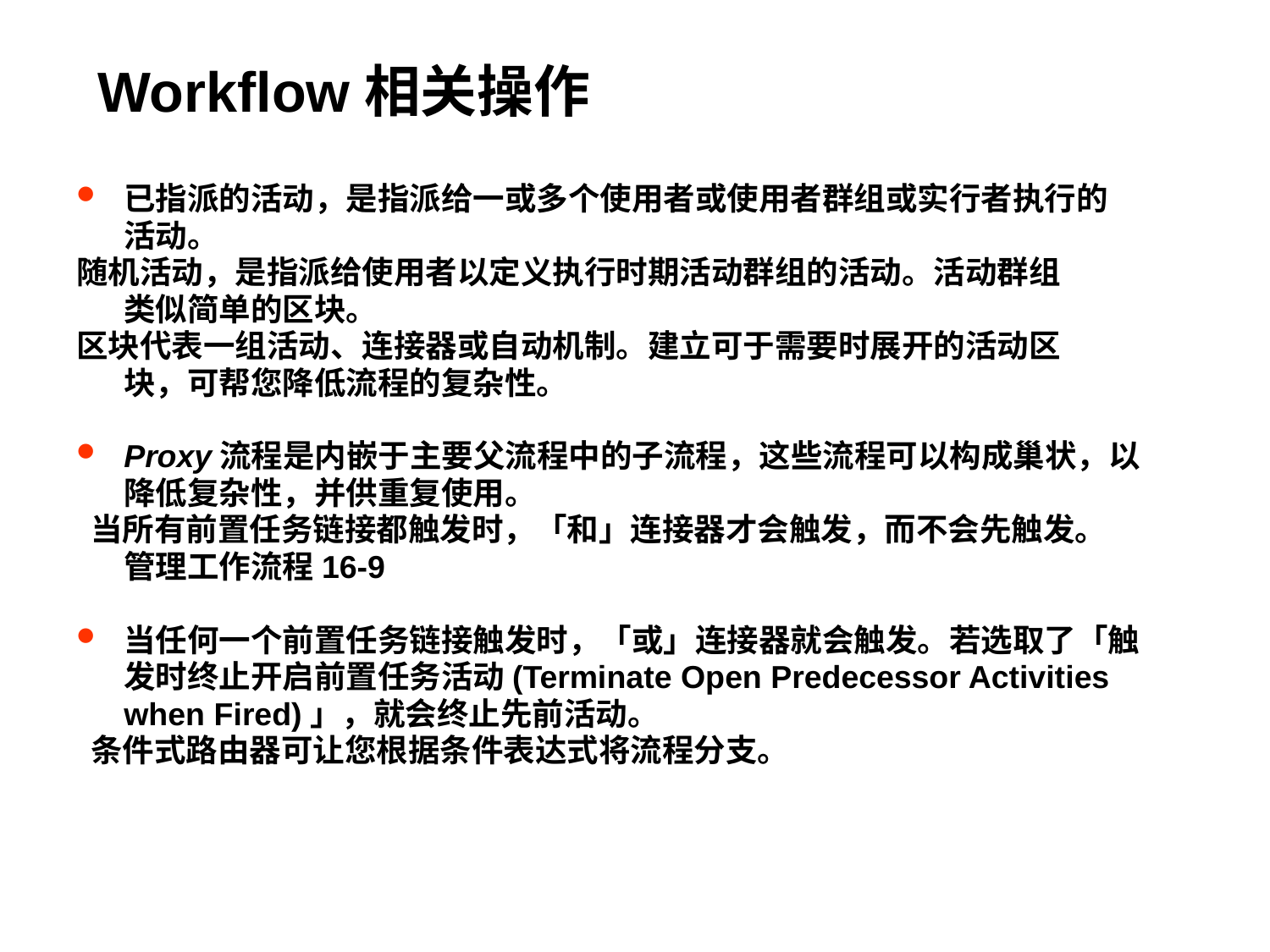

# Workflow相关操作

已指派的活动，是指派给一或多个使用者或使用者群组或实行者执行的
	活动。
随机活动，是指派给使用者以定义执行时期活动群组的活动。活动群组
	类似简单的区块。
区块代表一组活动、连接器或自动机制。建立可于需要时展开的活动区
	块，可帮您降低流程的复杂性。

Proxy流程是内嵌于主要父流程中的子流程，这些流程可以构成巢状，以
	降低复杂性，并供重复使用。
 当所有前置任务链接都触发时，「和」连接器才会触发，而不会先触发。
	管理工作流程16-9

当任何一个前置任务链接触发时，「或」连接器就会触发。若选取了「触
	发时终止开启前置任务活动(Terminate Open Predecessor Activities
	when Fired)」，就会终止先前活动。
 条件式路由器可让您根据条件表达式将流程分支。